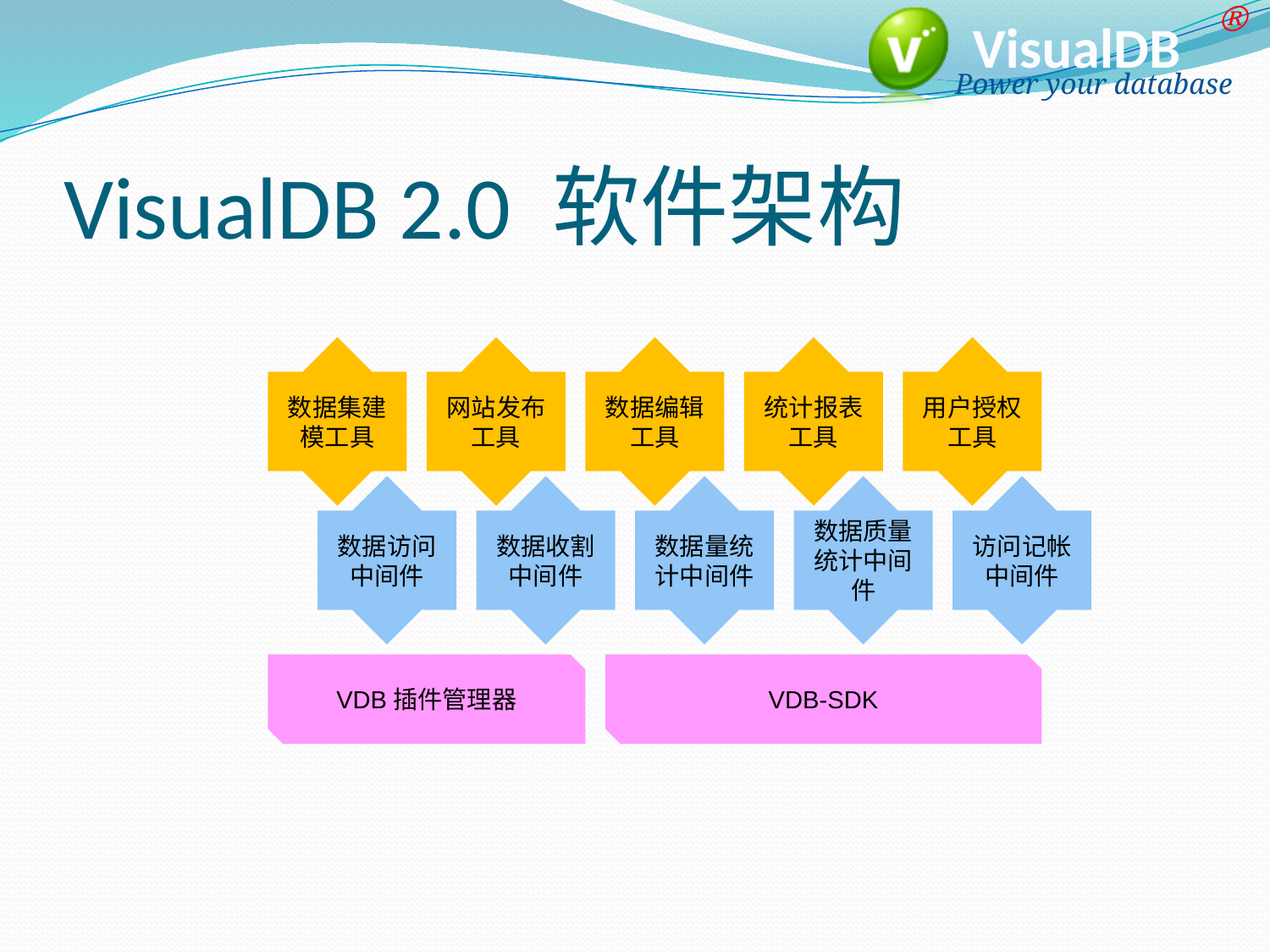

# VisualDB 2.0 软件架构
数据集建模工具
网站发布工具
数据编辑工具
统计报表工具
用户授权工具
数据访问中间件
数据收割中间件
数据量统计中间件
数据质量统计中间件
访问记帐中间件
VDB插件管理器
VDB-SDK